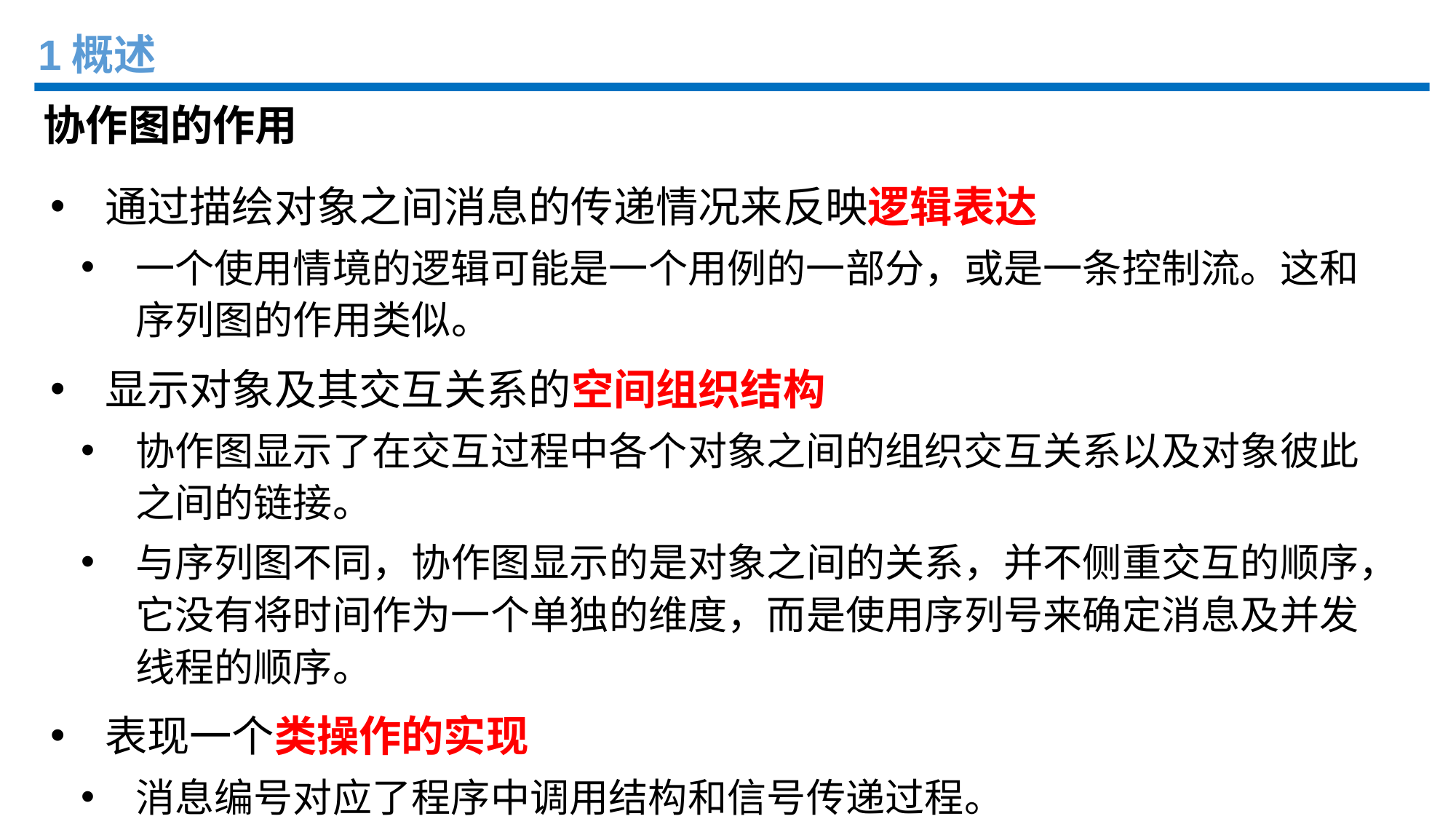

1概述
协作图的作用
通过描绘对象之间消息的传递情况来反映逻辑表达
一个使用情境的逻辑可能是一个用例的一部分，或是一条控制流。这和序列图的作用类似。
显示对象及其交互关系的空间组织结构
协作图显示了在交互过程中各个对象之间的组织交互关系以及对象彼此之间的链接。
与序列图不同，协作图显示的是对象之间的关系，并不侧重交互的顺序，它没有将时间作为一个单独的维度，而是使用序列号来确定消息及并发线程的顺序。
表现一个类操作的实现
消息编号对应了程序中调用结构和信号传递过程。